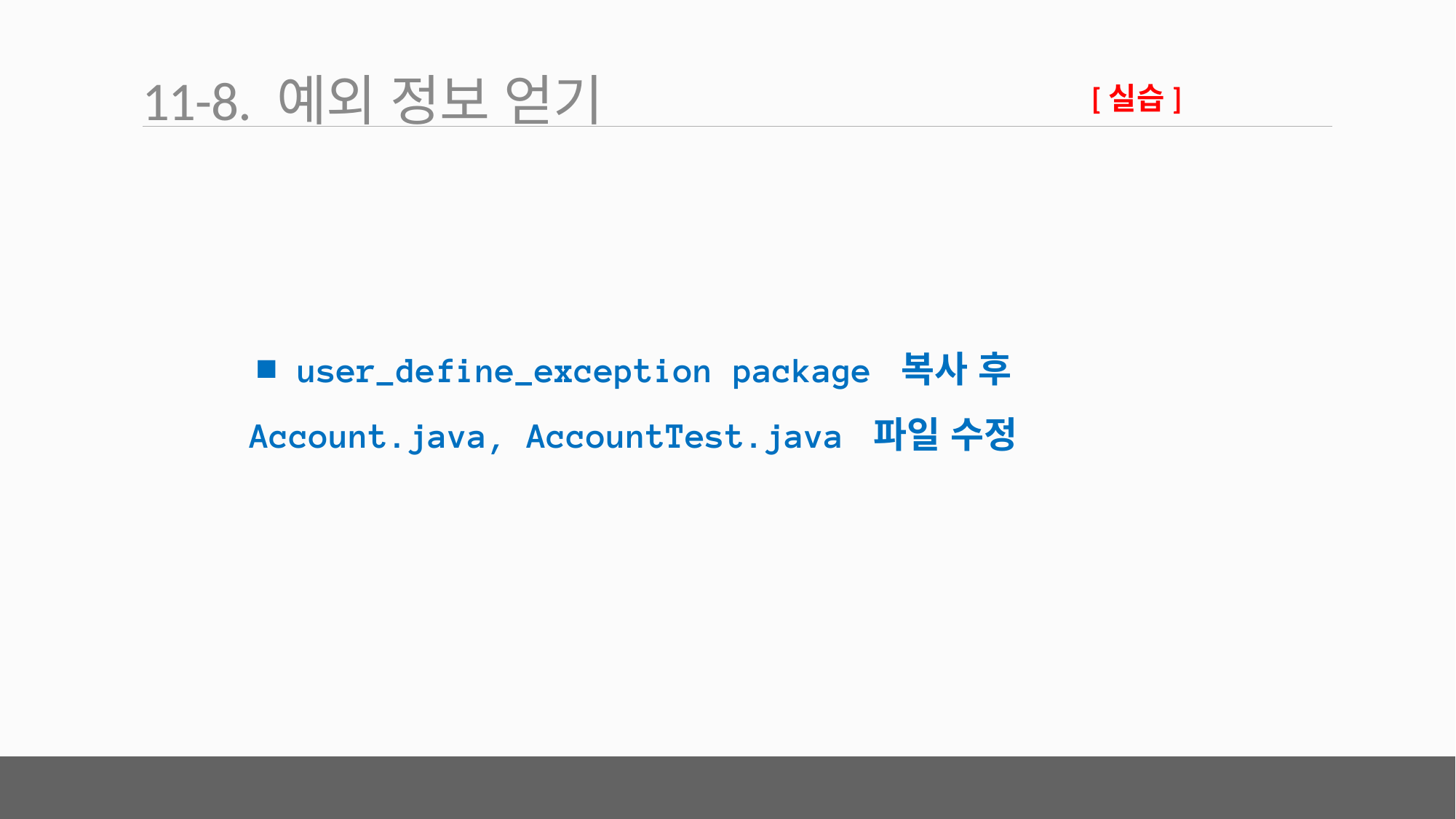

11-8. 예외 정보 얻기
[실습]
■ user_define_exception package 복사 후 Account.java, AccountTest.java 파일 수정